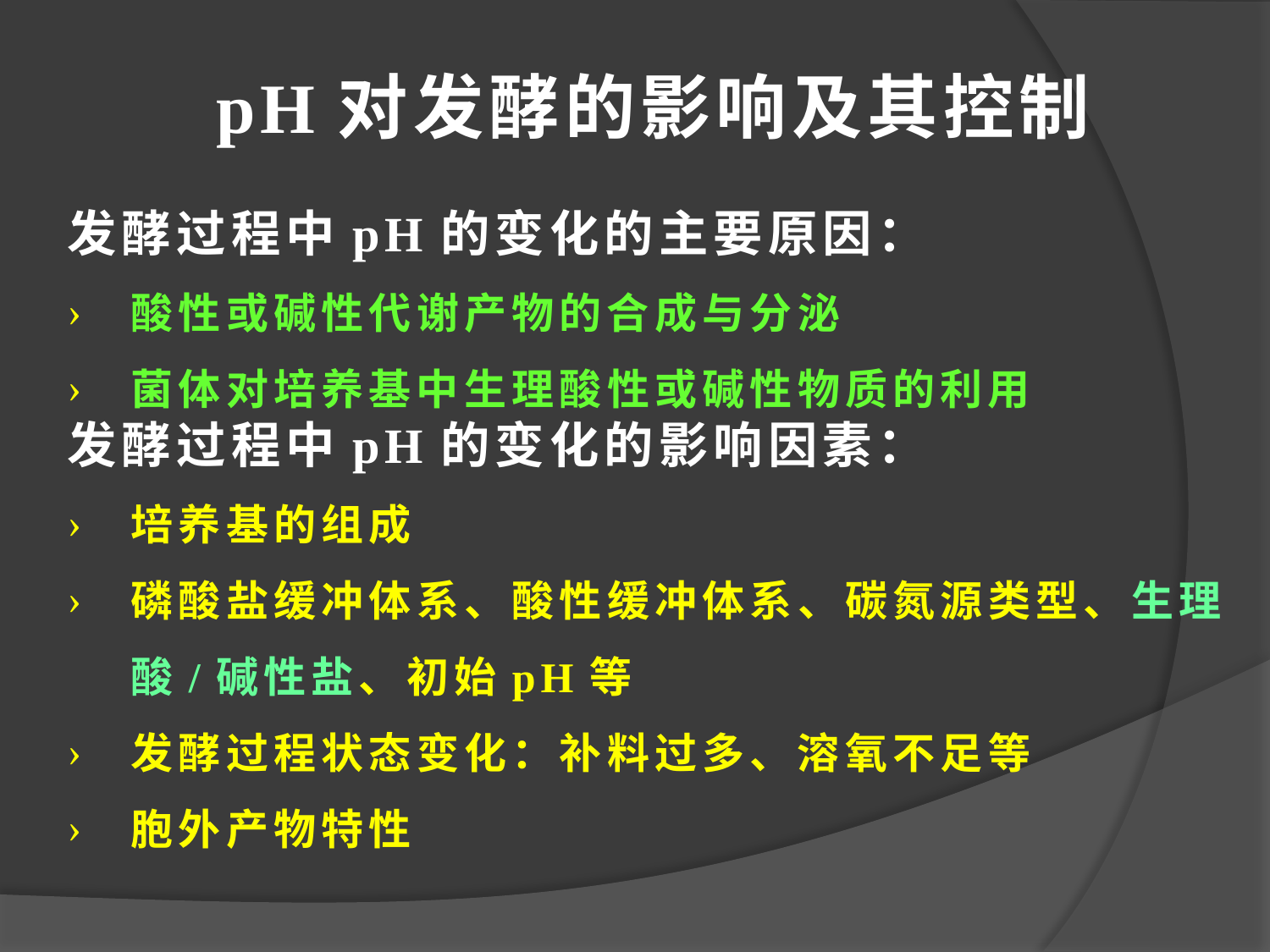

pH对发酵的影响及其控制
发酵过程中pH的变化的主要原因：
酸性或碱性代谢产物的合成与分泌
菌体对培养基中生理酸性或碱性物质的利用
发酵过程中pH的变化的影响因素：
培养基的组成
磷酸盐缓冲体系、酸性缓冲体系、碳氮源类型、生理酸/碱性盐、初始pH等
发酵过程状态变化：补料过多、溶氧不足等
胞外产物特性